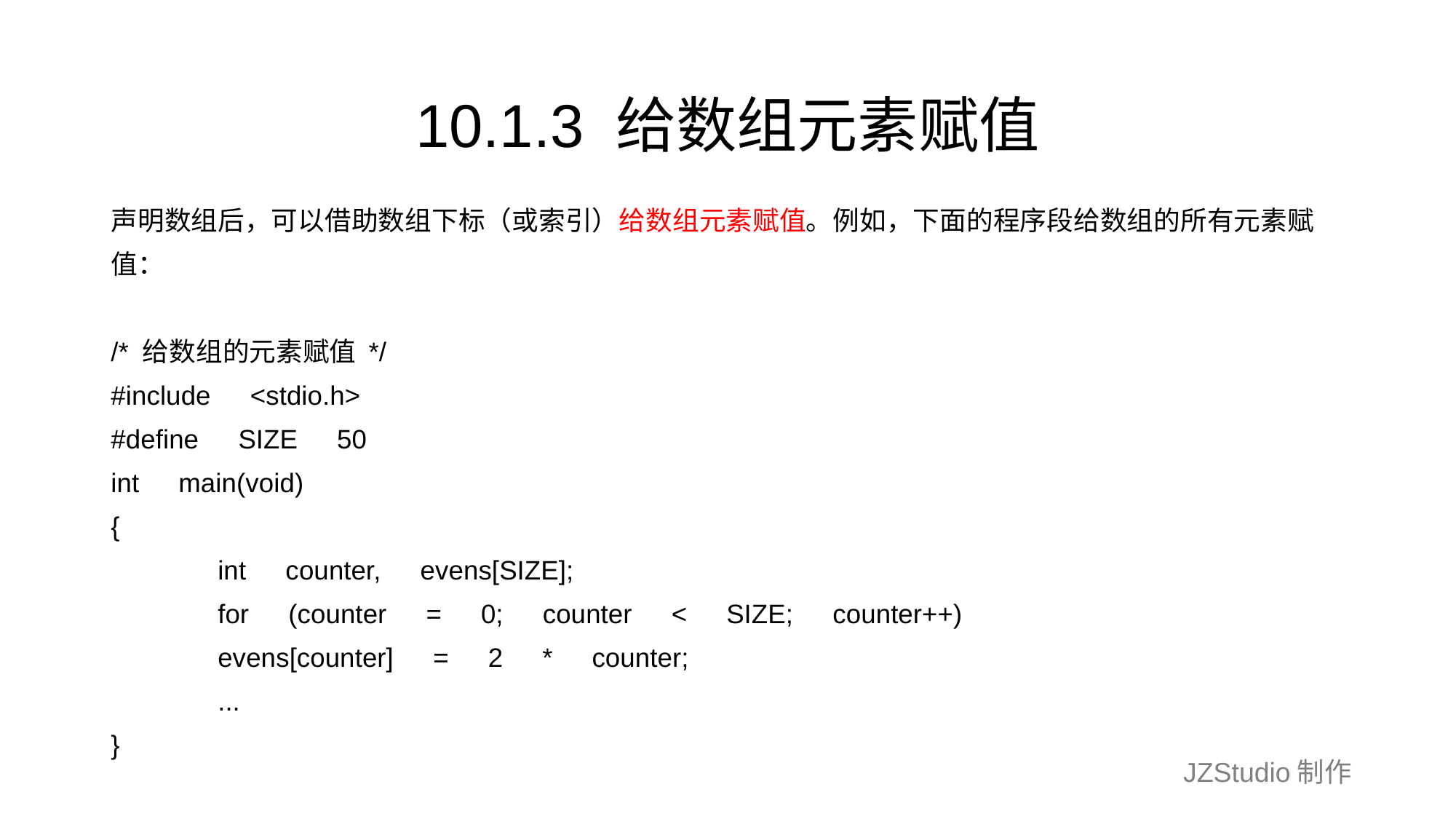

# 10.1.3 给数组元素赋值
声明数组后，可以借助数组下标（或索引）给数组元素赋值。例如，下面的程序段给数组的所有元素赋
值：

/* 给数组的元素赋值 */
#include　<stdio.h>
#define　SIZE　50
int　main(void)
{
	int　counter,　evens[SIZE];
	for　(counter　=　0;　counter　<　SIZE;　counter++)
		evens[counter]　=　2　*　counter;
	...
}